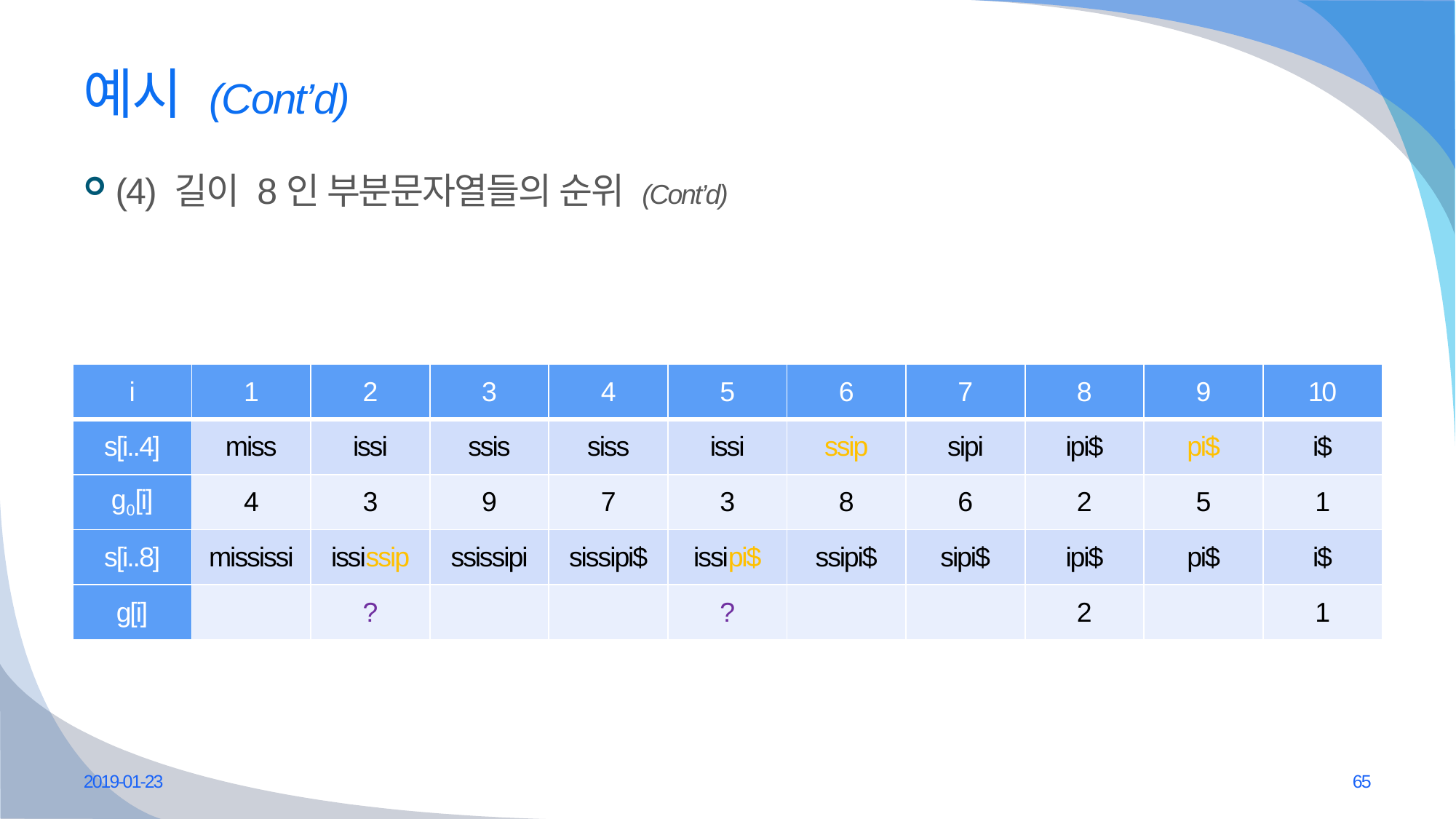

# 예시 (Cont’d)
(4) 길이 8인 부분문자열들의 순위 (Cont’d)
| i | 1 | 2 | 3 | 4 | 5 | 6 | 7 | 8 | 9 | 10 |
| --- | --- | --- | --- | --- | --- | --- | --- | --- | --- | --- |
| s[i..4] | miss | issi | ssis | siss | issi | ssip | sipi | ipi$ | pi$ | i$ |
| g0[i] | 4 | 3 | 9 | 7 | 3 | 8 | 6 | 2 | 5 | 1 |
| s[i..8] | mississi | ississip | ssissipi | sissipi$ | issipi$ | ssipi$ | sipi$ | ipi$ | pi$ | i$ |
| g[i] |  | ? |  |  | ? |  |  | 2 |  | 1 |
2019-01-23
65